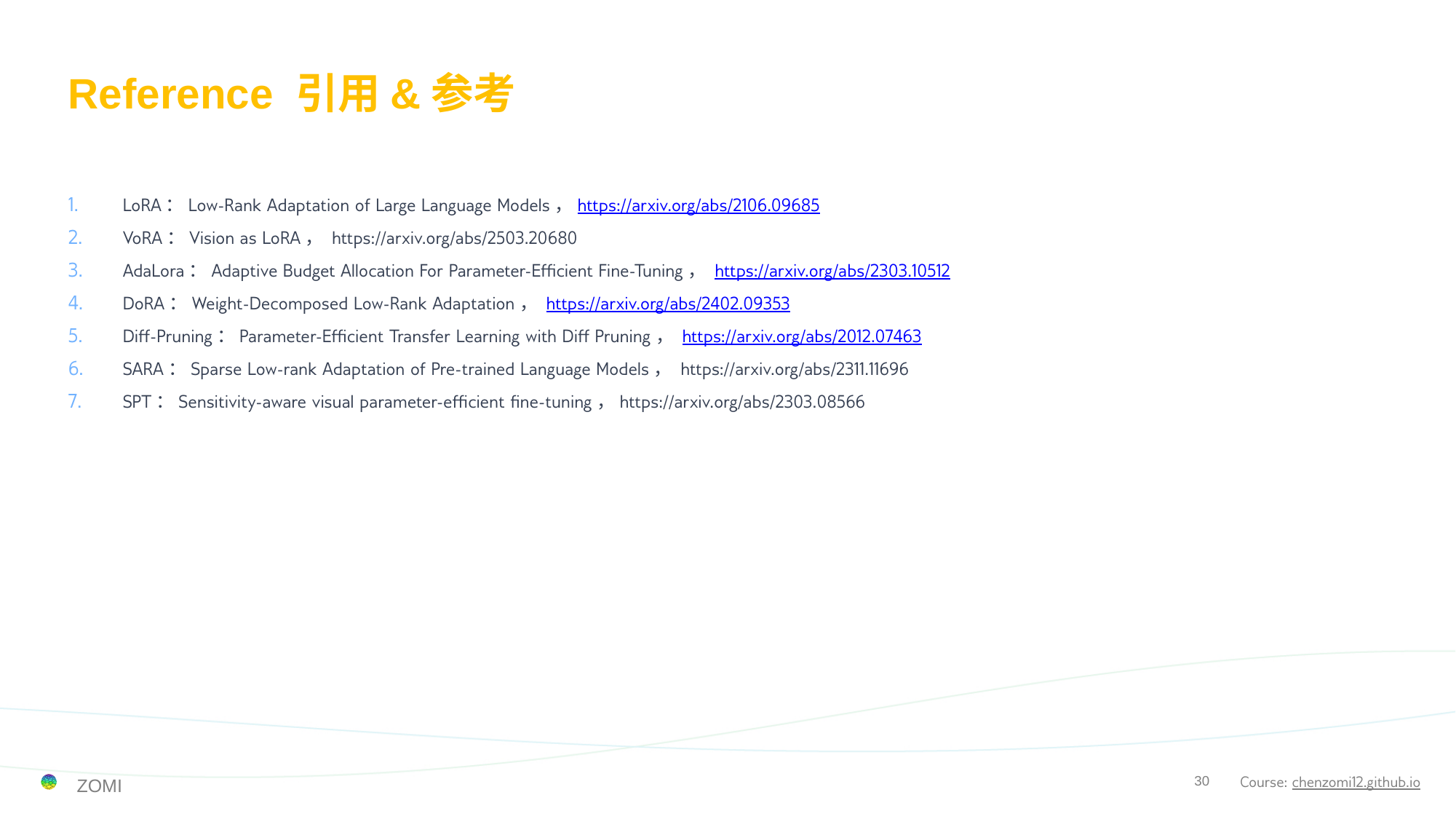

# Reference 引用&参考
LoRA：Low-Rank Adaptation of Large Language Models，https://arxiv.org/abs/2106.09685
VoRA：Vision as LoRA， https://arxiv.org/abs/2503.20680
AdaLora：Adaptive Budget Allocation For Parameter-Efficient Fine-Tuning， https://arxiv.org/abs/2303.10512
DoRA：Weight-Decomposed Low-Rank Adaptation， https://arxiv.org/abs/2402.09353
Diff-Pruning：Parameter-Efficient Transfer Learning with Diff Pruning， https://arxiv.org/abs/2012.07463
SARA：Sparse Low-rank Adaptation of Pre-trained Language Models， https://arxiv.org/abs/2311.11696
SPT：Sensitivity-aware visual parameter-efficient fine-tuning，https://arxiv.org/abs/2303.08566